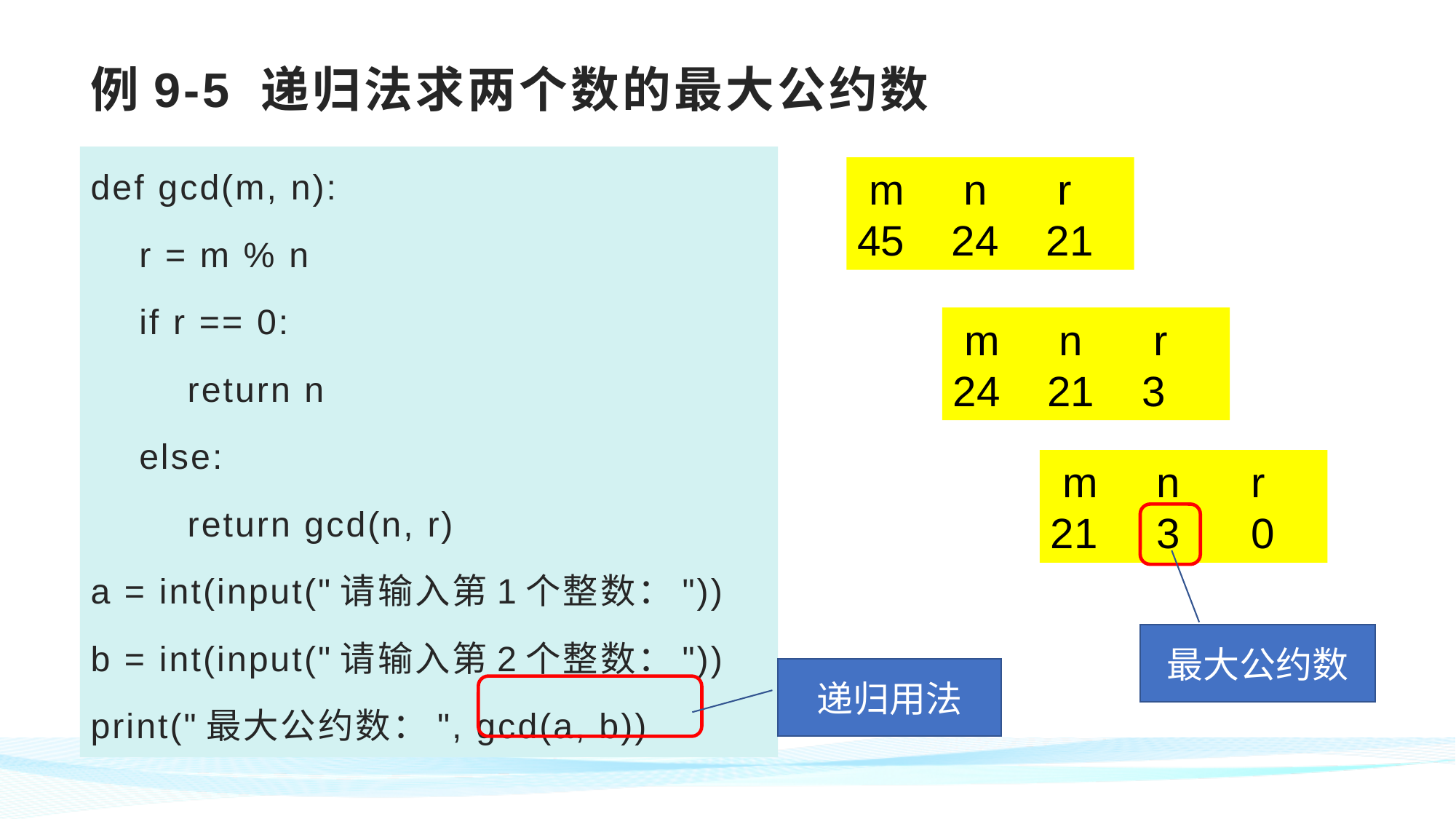

# 例9-5 递归法求两个数的最大公约数
def gcd(m, n):
    r = m % n
    if r == 0:
        return n
    else:
        return gcd(n, r)
a = int(input("请输入第1个整数："))
b = int(input("请输入第2个整数："))
print("最大公约数：", gcd(a, b))
 m     n      r
45    24    21
 m     n      r
24    21    3
 m     n      r
21     3      0

最大公约数
递归用法